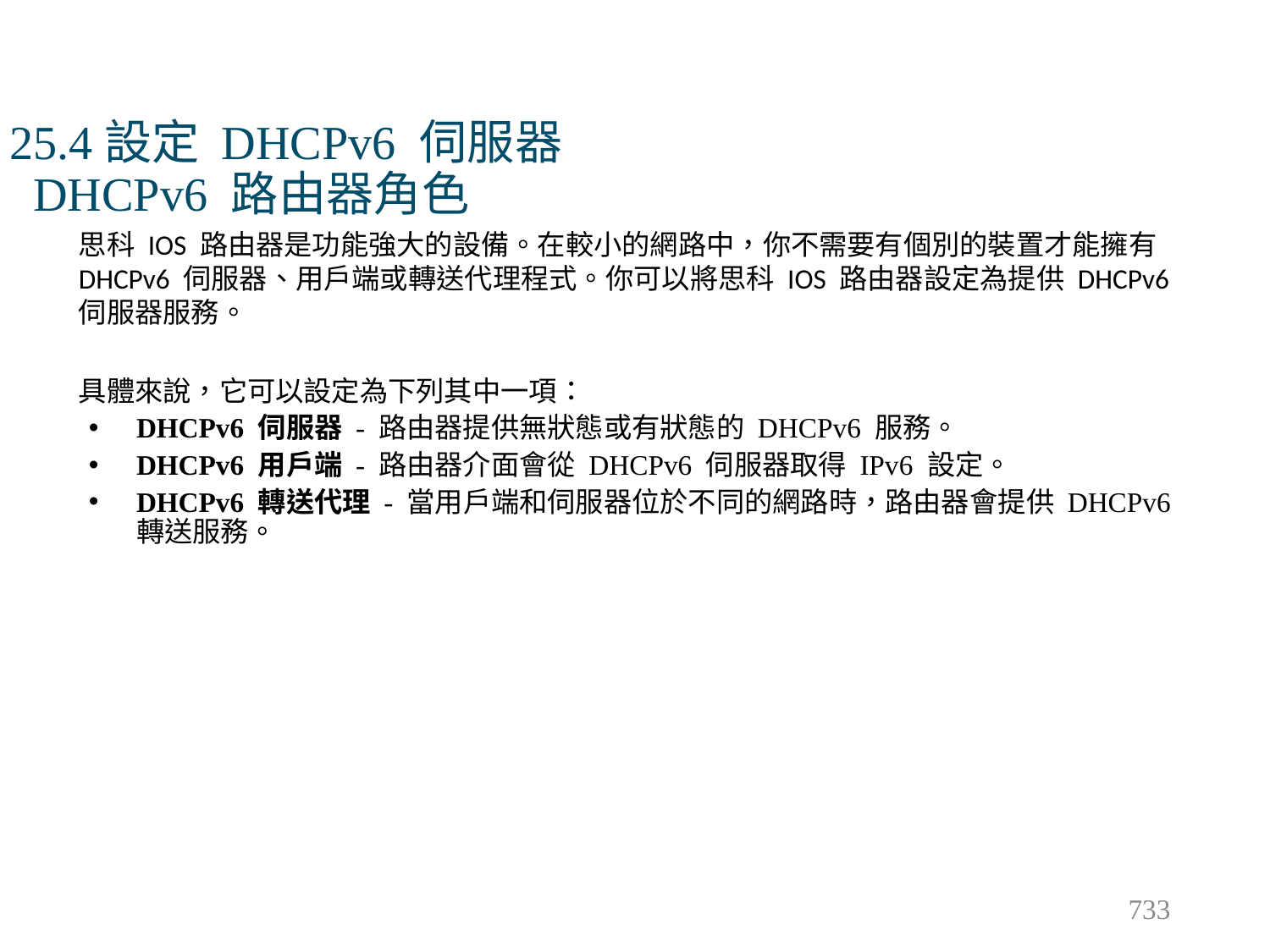

# 25.4設定 DHCPv6 伺服器 DHCPv6 路由器角色
思科 IOS 路由器是功能強大的設備。在較小的網路中，你不需要有個別的裝置才能擁有 DHCPv6 伺服器、用戶端或轉送代理程式。你可以將思科 IOS 路由器設定為提供 DHCPv6 伺服器服務。

具體來說，它可以設定為下列其中一項：
DHCPv6 伺服器 - 路由器提供無狀態或有狀態的 DHCPv6 服務。
DHCPv6 用戶端 - 路由器介面會從 DHCPv6 伺服器取得 IPv6 設定。
DHCPv6 轉送代理 - 當用戶端和伺服器位於不同的網路時，路由器會提供 DHCPv6 轉送服務。

733